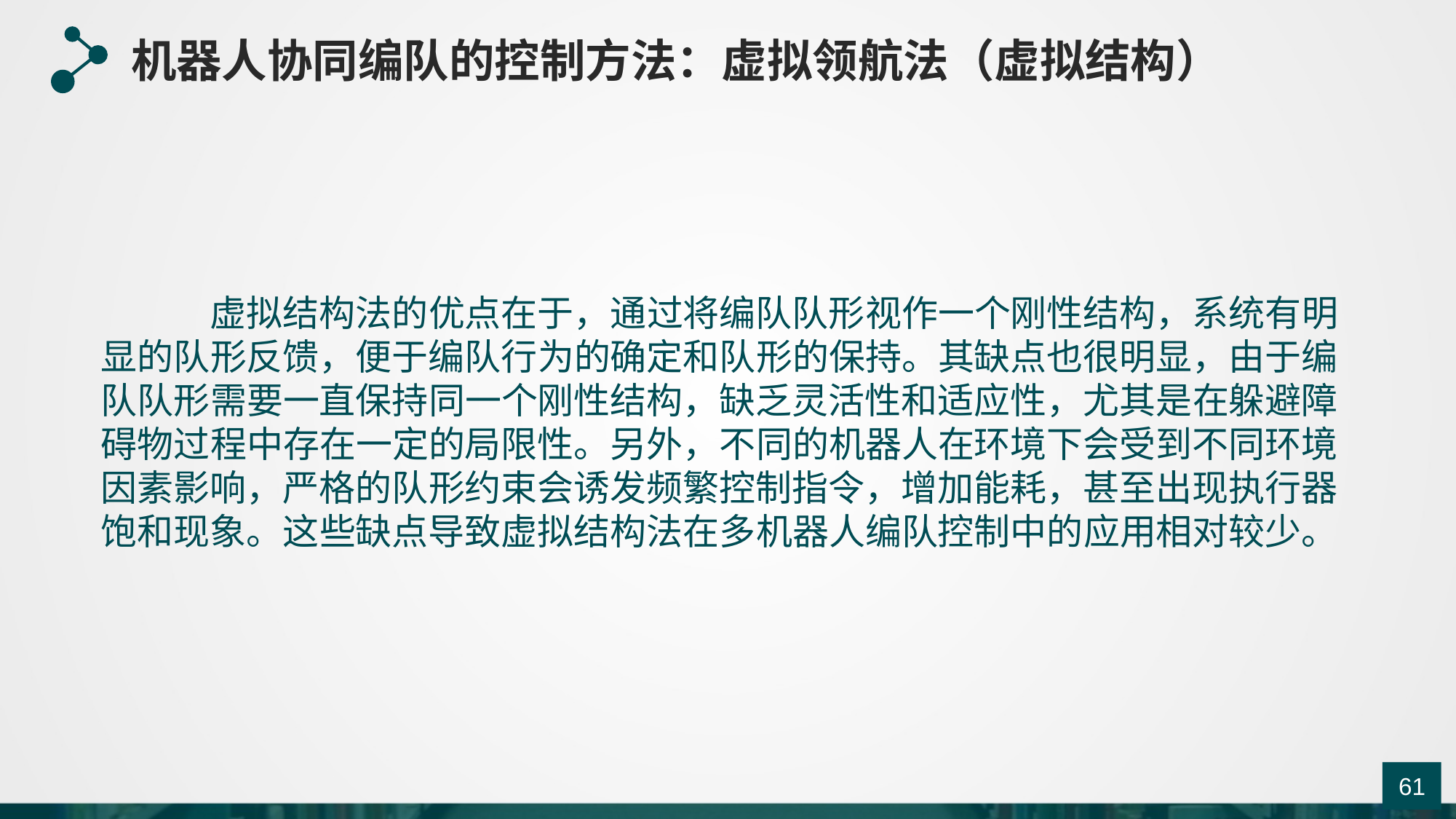

机器人协同编队的控制方法：虚拟领航法（虚拟结构）
	虚拟结构法的优点在于，通过将编队队形视作一个刚性结构，系统有明显的队形反馈，便于编队行为的确定和队形的保持。其缺点也很明显，由于编队队形需要一直保持同一个刚性结构，缺乏灵活性和适应性，尤其是在躲避障碍物过程中存在一定的局限性。另外，不同的机器人在环境下会受到不同环境因素影响，严格的队形约束会诱发频繁控制指令，增加能耗，甚至出现执行器饱和现象。这些缺点导致虚拟结构法在多机器人编队控制中的应用相对较少。